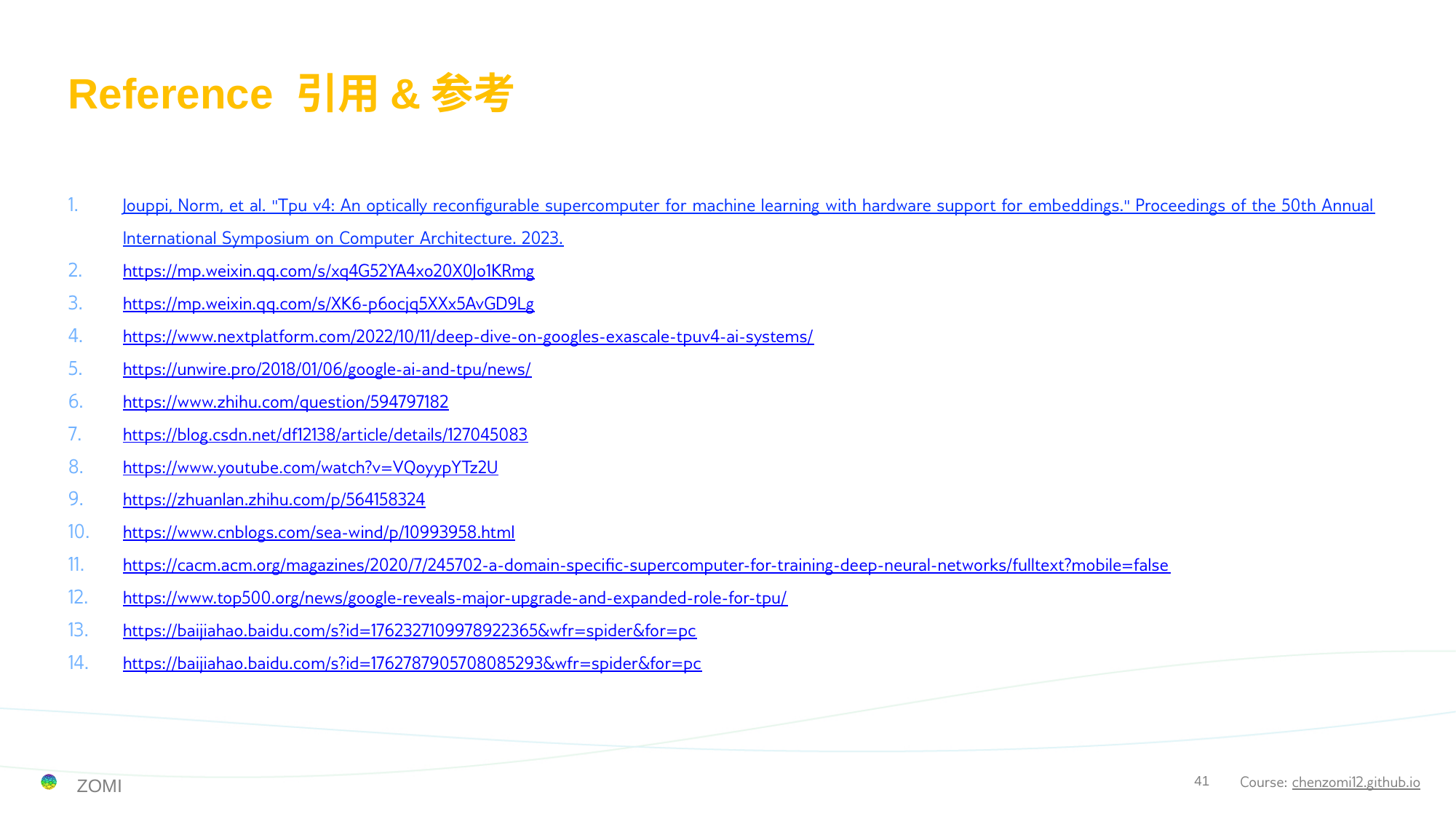

# Reference 引用&参考
Jouppi, Norm, et al. "Tpu v4: An optically reconfigurable supercomputer for machine learning with hardware support for embeddings." Proceedings of the 50th Annual International Symposium on Computer Architecture. 2023.
https://mp.weixin.qq.com/s/xq4G52YA4xo20X0Jo1KRmg
https://mp.weixin.qq.com/s/XK6-p6ocjq5XXx5AvGD9Lg
https://www.nextplatform.com/2022/10/11/deep-dive-on-googles-exascale-tpuv4-ai-systems/
https://unwire.pro/2018/01/06/google-ai-and-tpu/news/
https://www.zhihu.com/question/594797182
https://blog.csdn.net/df12138/article/details/127045083
https://www.youtube.com/watch?v=VQoyypYTz2U
https://zhuanlan.zhihu.com/p/564158324
https://www.cnblogs.com/sea-wind/p/10993958.html
https://cacm.acm.org/magazines/2020/7/245702-a-domain-specific-supercomputer-for-training-deep-neural-networks/fulltext?mobile=false
https://www.top500.org/news/google-reveals-major-upgrade-and-expanded-role-for-tpu/
https://baijiahao.baidu.com/s?id=1762327109978922365&wfr=spider&for=pc
https://baijiahao.baidu.com/s?id=1762787905708085293&wfr=spider&for=pc